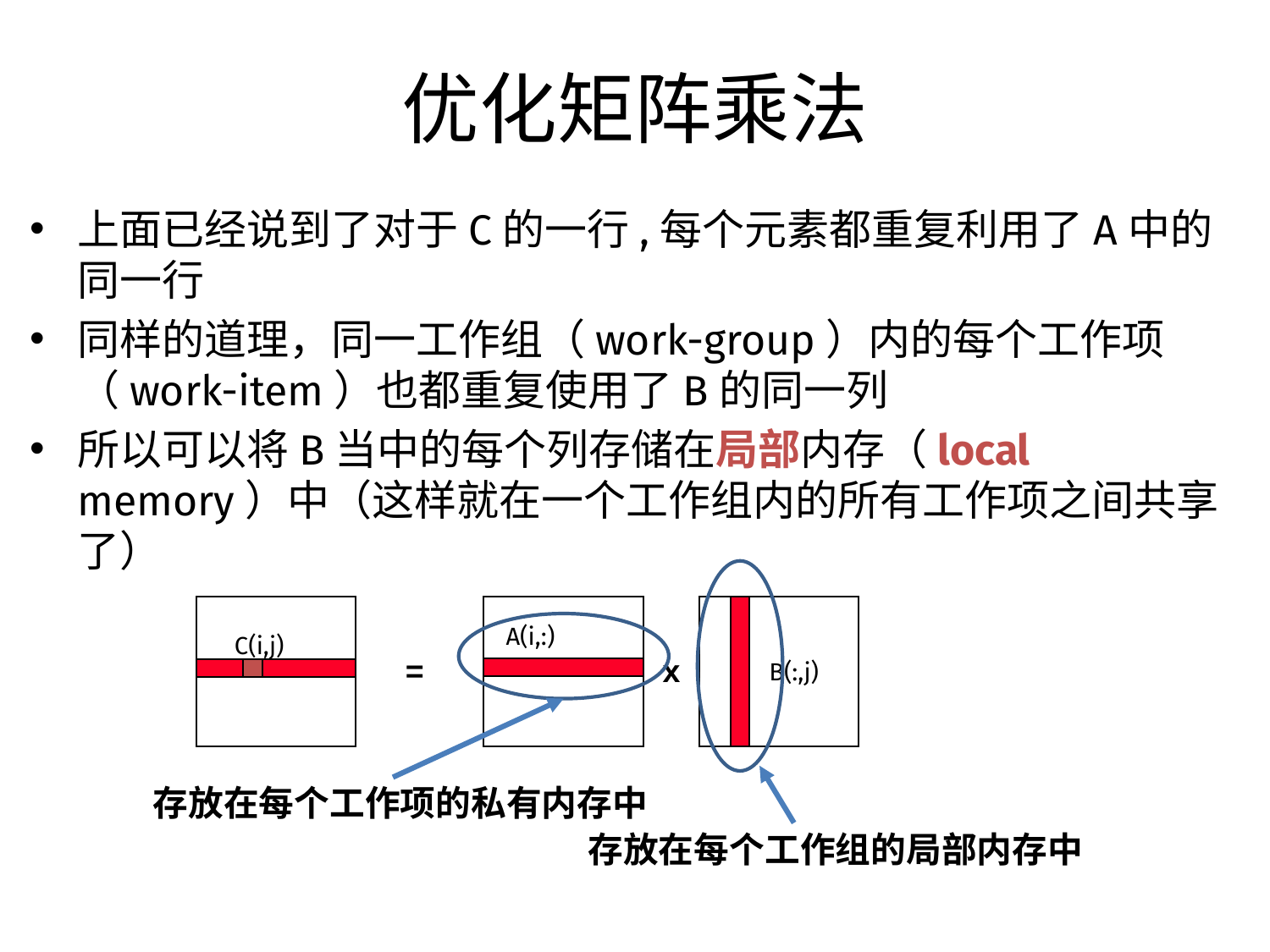

优化矩阵乘法
上面已经说到了对于C的一行,每个元素都重复利用了A中的同一行
同样的道理，同一工作组（work-group）内的每个工作项（work-item）也都重复使用了B的同一列
所以可以将B当中的每个列存储在局部内存（local memory）中（这样就在一个工作组内的所有工作项之间共享了）

A(i,:)
C(i,j)

=
x
B(:,j)

存放在每个工作项的私有内存中
存放在每个工作组的局部内存中